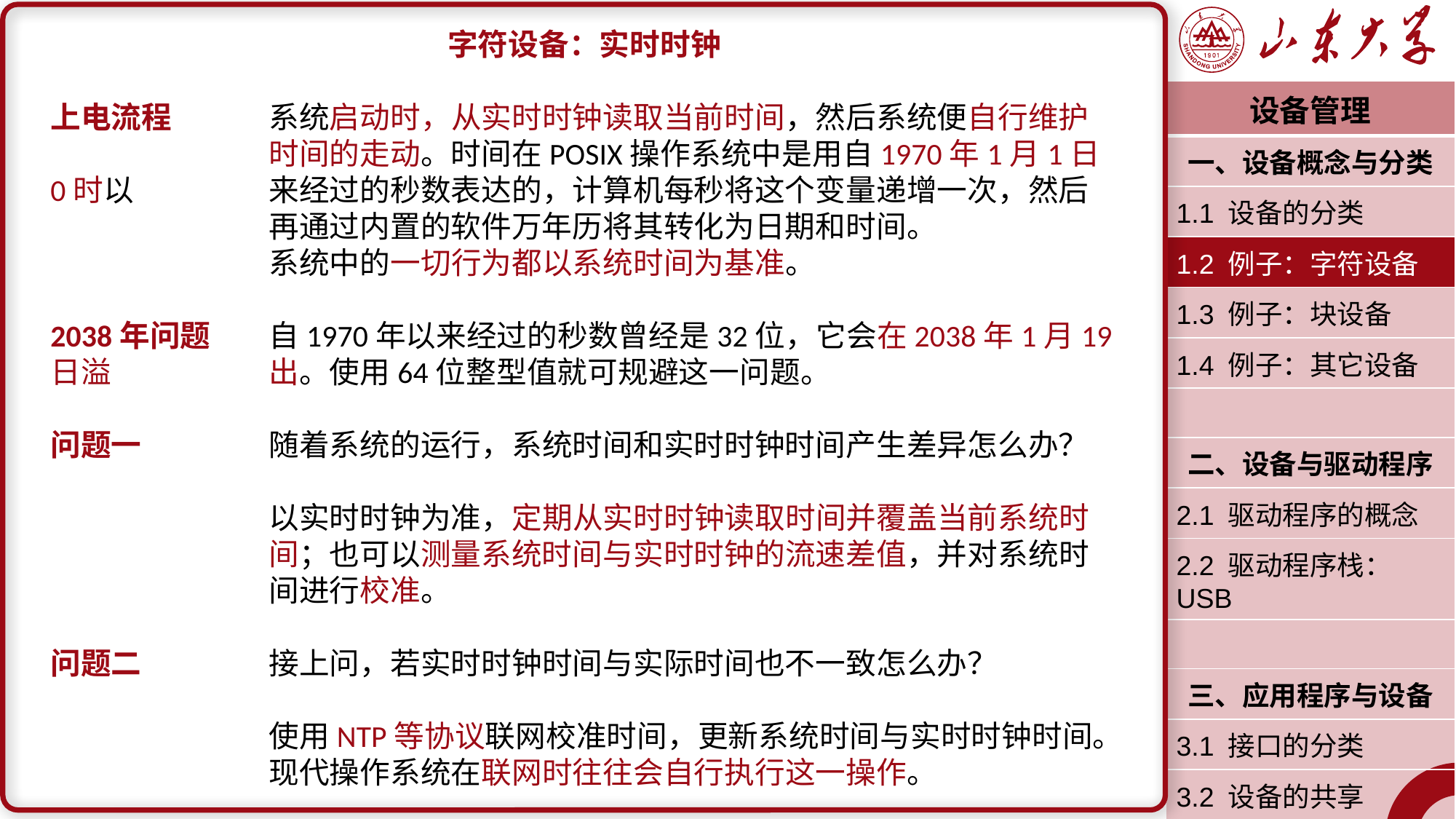

字符设备：实时时钟

上电流程	系统启动时，从实时时钟读取当前时间，然后系统便自行维护		时间的走动。时间在POSIX操作系统中是用自1970年1月1日0时以		来经过的秒数表达的，计算机每秒将这个变量递增一次，然后		再通过内置的软件万年历将其转化为日期和时间。
		系统中的一切行为都以系统时间为基准。

2038年问题	自1970年以来经过的秒数曾经是32位，它会在2038年1月19日溢		出。使用64位整型值就可规避这一问题。

问题一		随着系统的运行，系统时间和实时时钟时间产生差异怎么办？

		以实时时钟为准，定期从实时时钟读取时间并覆盖当前系统时		间；也可以测量系统时间与实时时钟的流速差值，并对系统时		间进行校准。

问题二		接上问，若实时时钟时间与实际时间也不一致怎么办？

		使用NTP等协议联网校准时间，更新系统时间与实时时钟时间。		现代操作系统在联网时往往会自行执行这一操作。
| 设备管理 |
| --- |
| 一、设备概念与分类 |
| 1.1 设备的分类 |
| 1.2 例子：字符设备 |
| 1.3 例子：块设备 |
| 1.4 例子：其它设备 |
|  |
| 二、设备与驱动程序 |
| 2.1 驱动程序的概念 |
| 2.2 驱动程序栈：USB |
|  |
| 三、应用程序与设备 |
| 3.1 接口的分类 |
| 3.2 设备的共享 |
| 潘润宇 2023.04 |